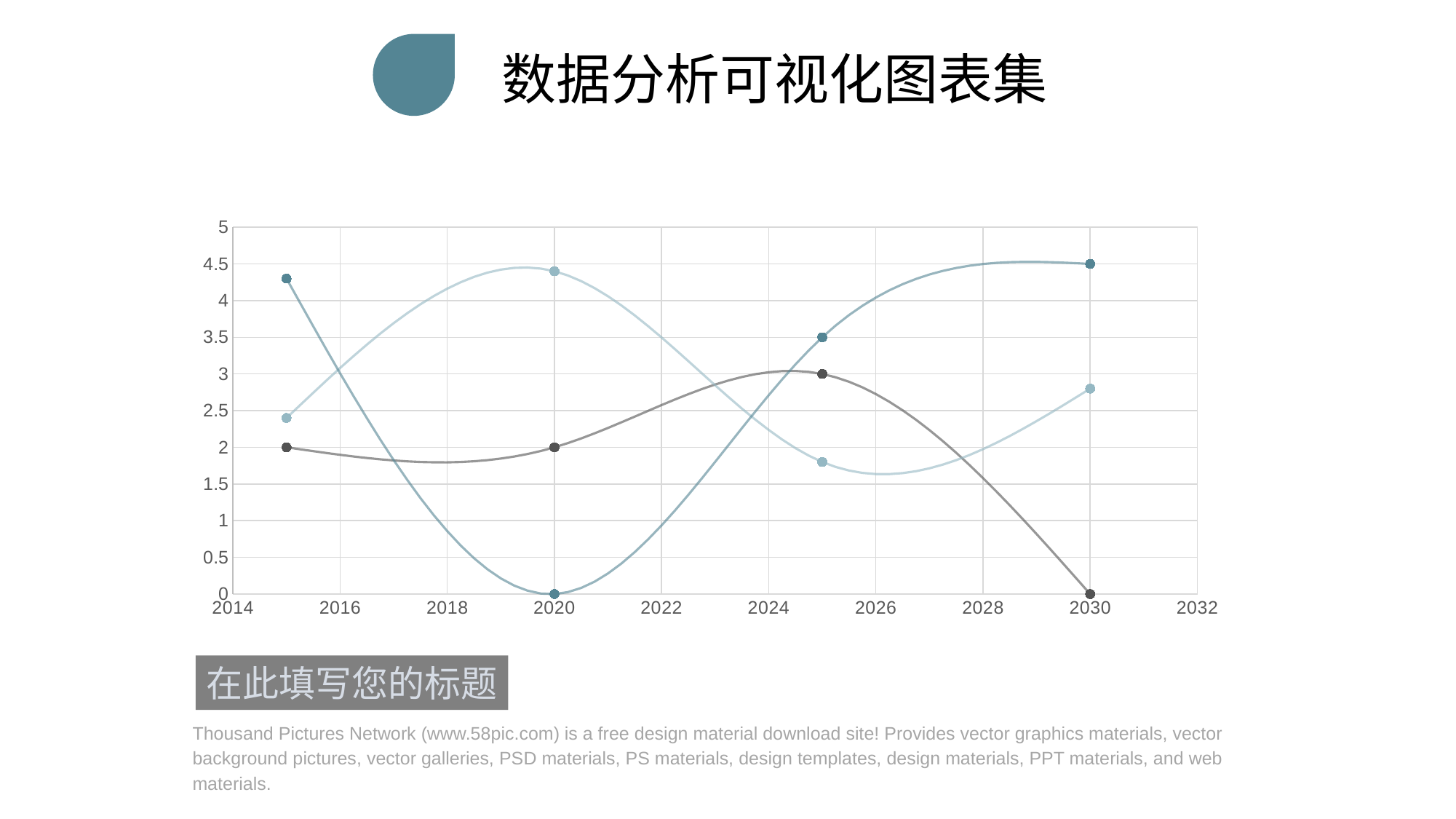

数据分析可视化图表集

### Chart

| Category | Series 1 | Series 2 | Series 3 |
|---|---|---|---|
在此填写您的标题
Thousand Pictures Network (www.58pic.com) is a free design material download site! Provides vector graphics materials, vector background pictures, vector galleries, PSD materials, PS materials, design templates, design materials, PPT materials, and web materials.